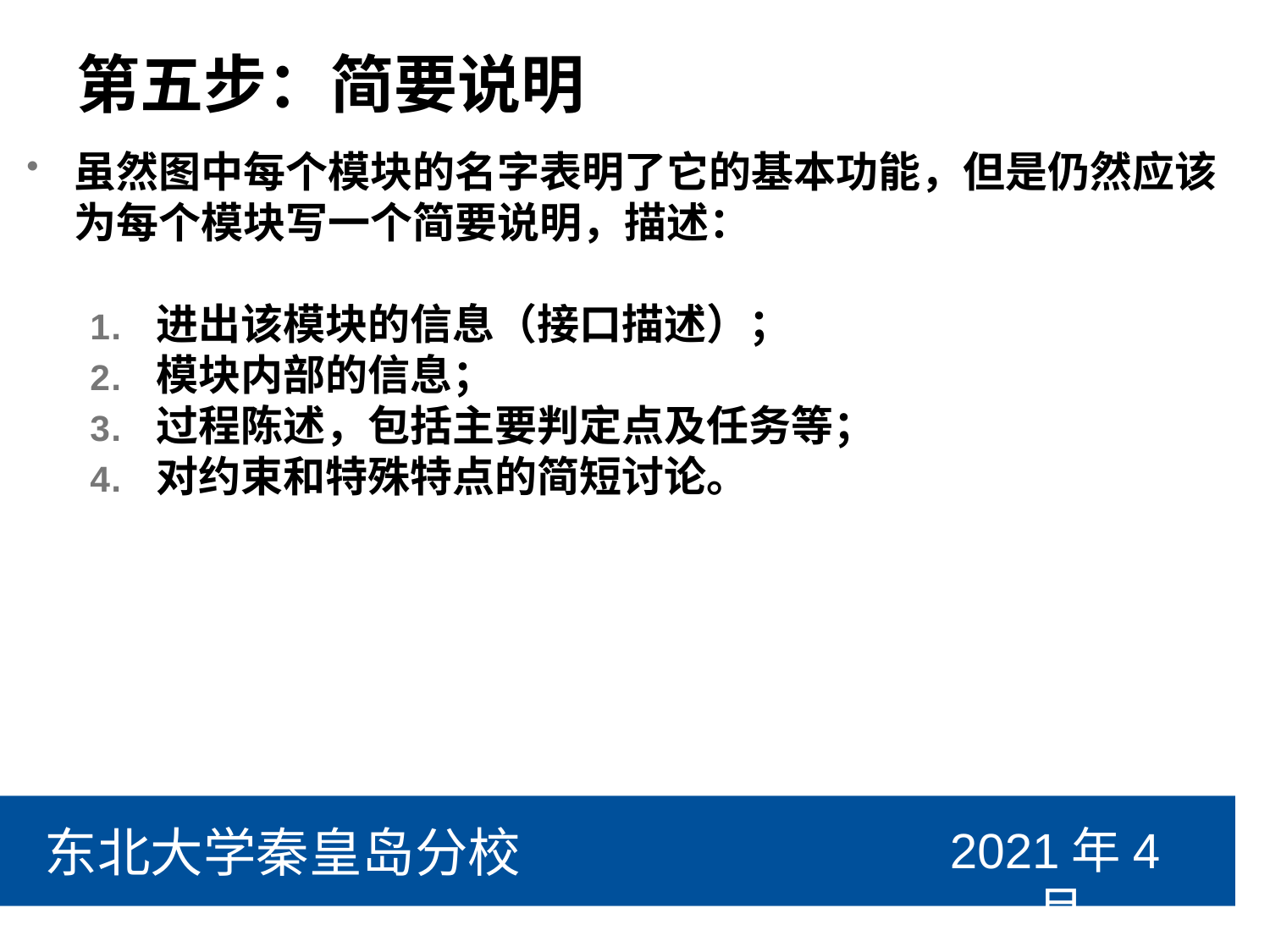

# 第五步：简要说明
虽然图中每个模块的名字表明了它的基本功能，但是仍然应该为每个模块写一个简要说明，描述：

进出该模块的信息（接口描述）；
模块内部的信息；
过程陈述，包括主要判定点及任务等；
对约束和特殊特点的简短讨论。